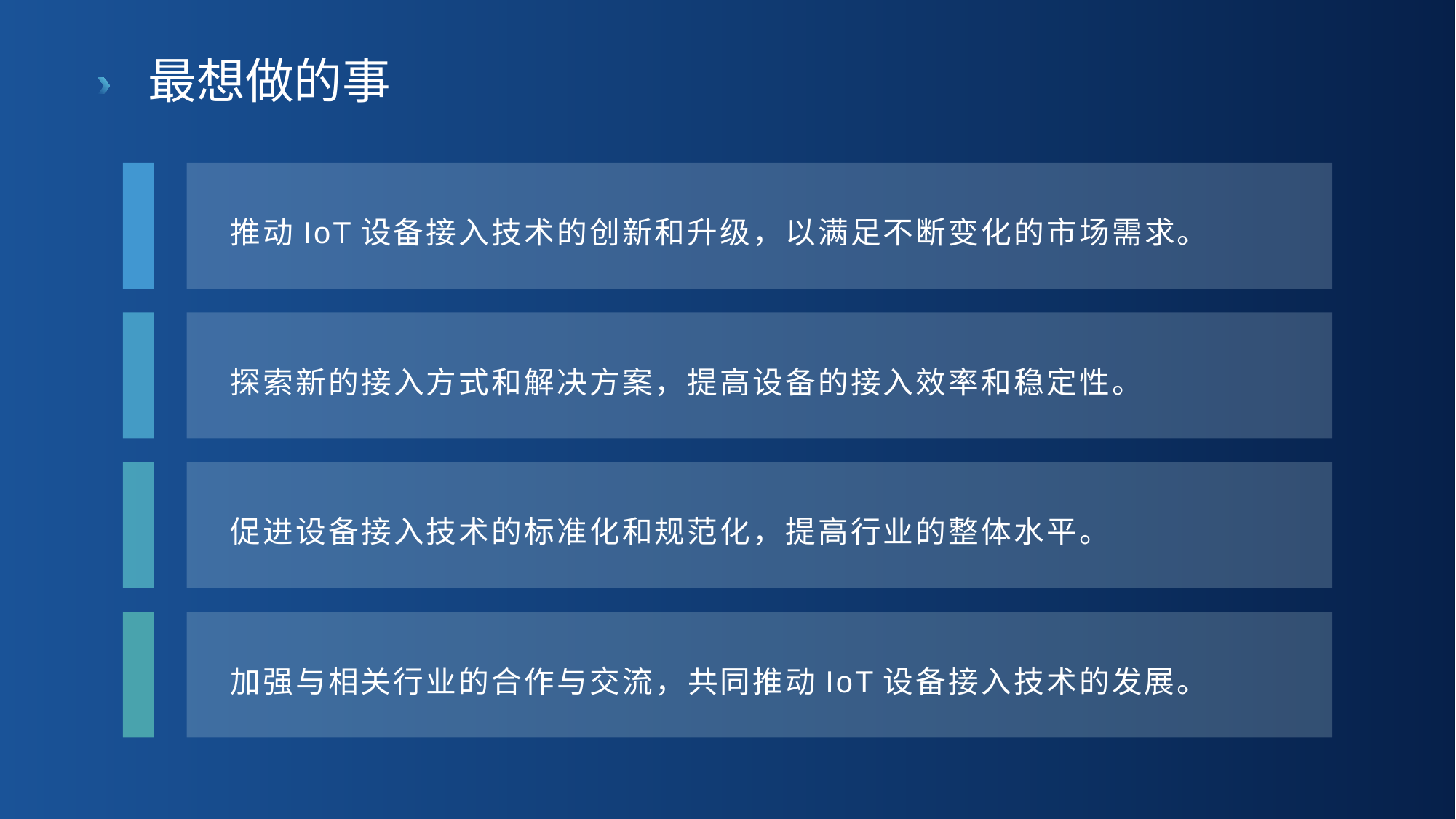

# 最想做的事

推动IoT设备接入技术的创新和升级，以满足不断变化的市场需求。

探索新的接入方式和解决方案，提高设备的接入效率和稳定性。

促进设备接入技术的标准化和规范化，提高行业的整体水平。

加强与相关行业的合作与交流，共同推动IoT设备接入技术的发展。